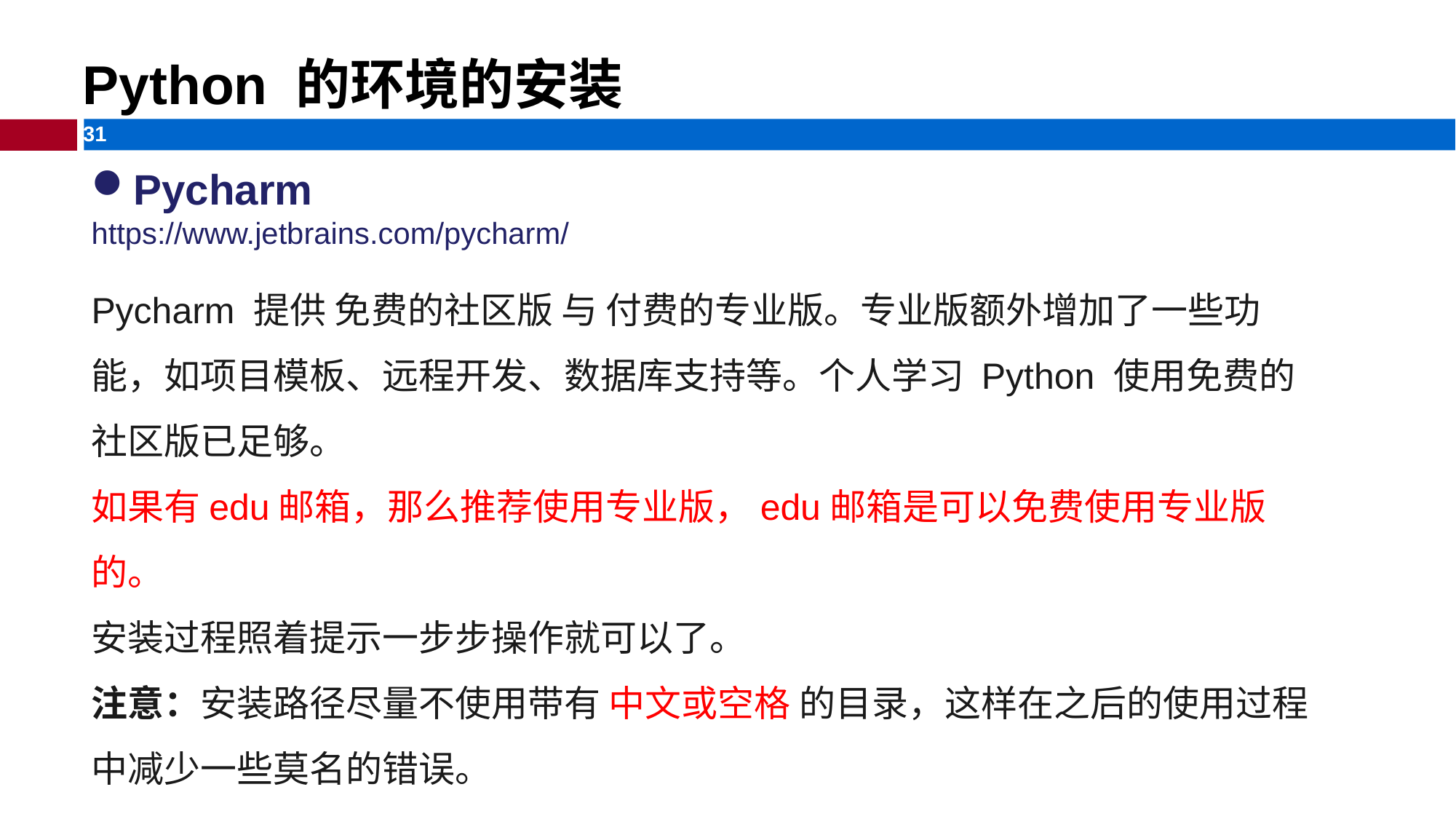

Python 的环境的安装
Pycharm
https://www.jetbrains.com/pycharm/

Pycharm 提供 免费的社区版 与 付费的专业版。专业版额外增加了一些功能，如项目模板、远程开发、数据库支持等。个人学习 Python 使用免费的社区版已足够。
如果有edu邮箱，那么推荐使用专业版，edu邮箱是可以免费使用专业版的。
安装过程照着提示一步步操作就可以了。
注意：安装路径尽量不使用带有 中文或空格 的目录，这样在之后的使用过程中减少一些莫名的错误。